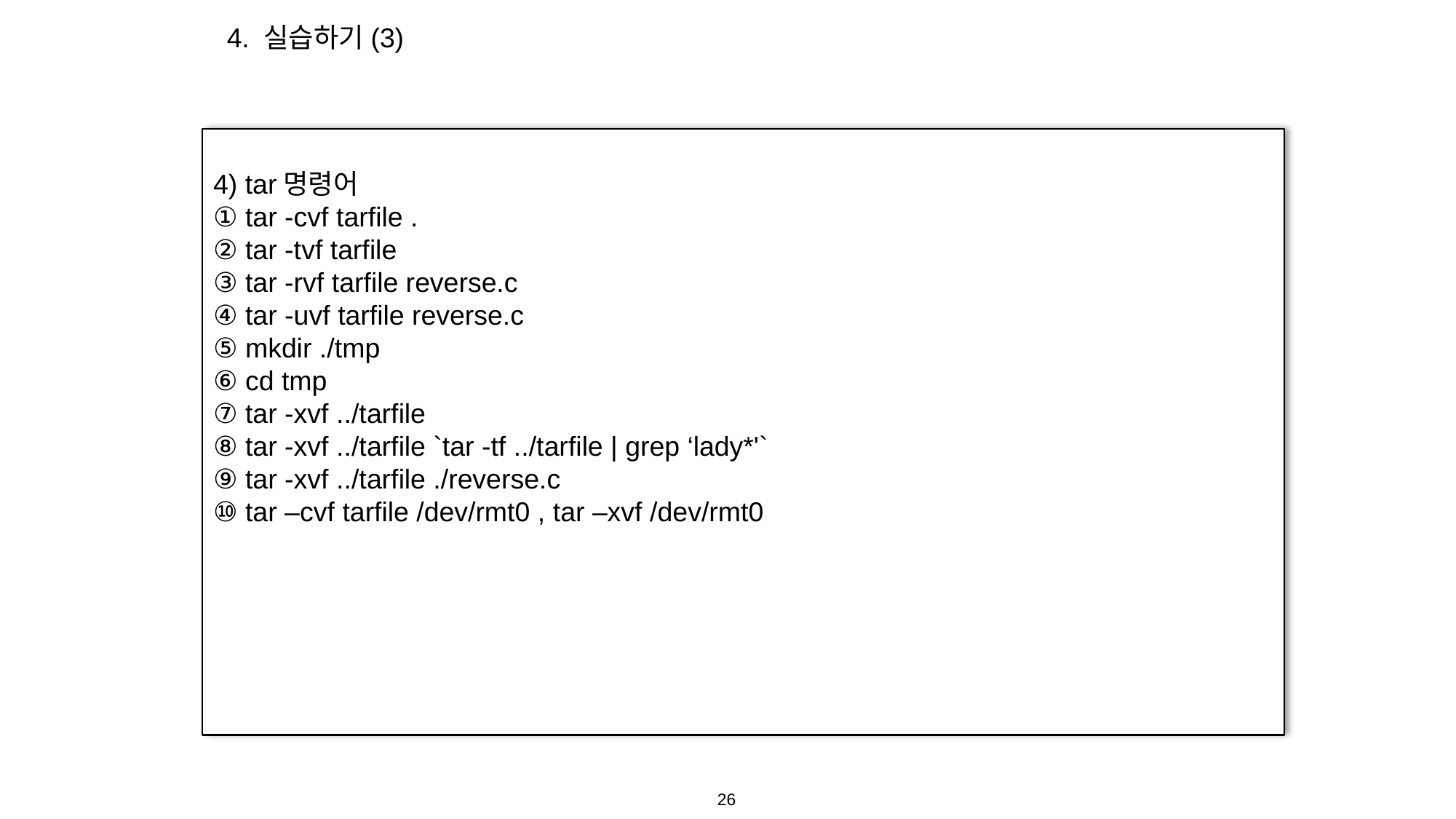

4. 실습하기(3)

4) tar명령어
① tar -cvf tarfile .
② tar -tvf tarfile
③ tar -rvf tarfile reverse.c
④ tar -uvf tarfile reverse.c
⑤ mkdir ./tmp
⑥ cd tmp
⑦ tar -xvf ../tarfile
⑧ tar -xvf ../tarfile `tar -tf ../tarfile | grep ‘lady*'`
⑨ tar -xvf ../tarfile ./reverse.c
⑩ tar –cvf tarfile /dev/rmt0 , tar –xvf /dev/rmt0
26